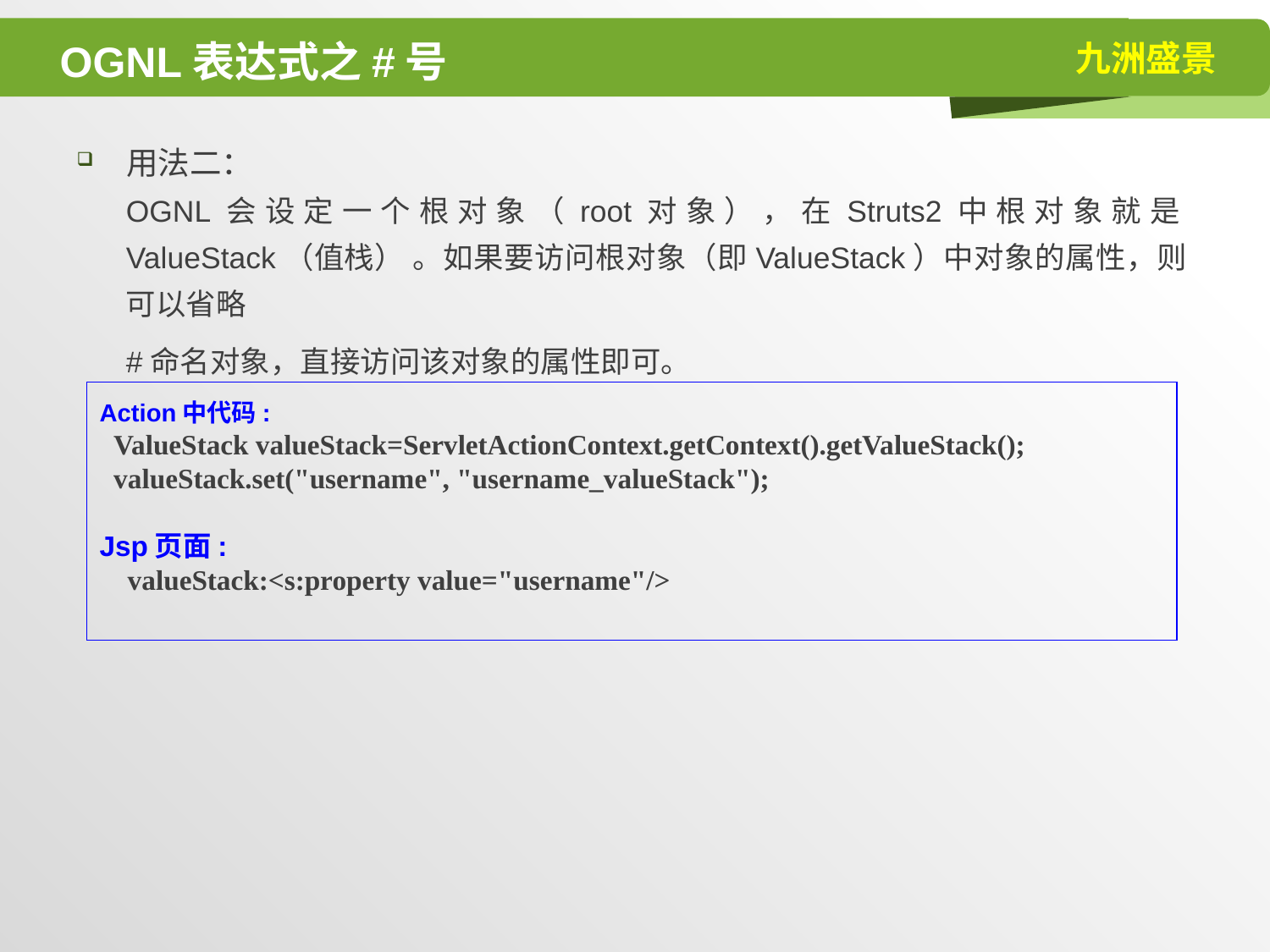

# OGNL表达式之#号
用法二：
OGNL会设定一个根对象（root对象），在Struts2中根对象就是ValueStack（值栈） 。如果要访问根对象（即ValueStack）中对象的属性，则可以省略
#命名对象，直接访问该对象的属性即可。
Action中代码:
  ValueStack valueStack=ServletActionContext.getContext().getValueStack();
  valueStack.set("username", "username_valueStack");

Jsp页面:
    valueStack:<s:property value="username"/>